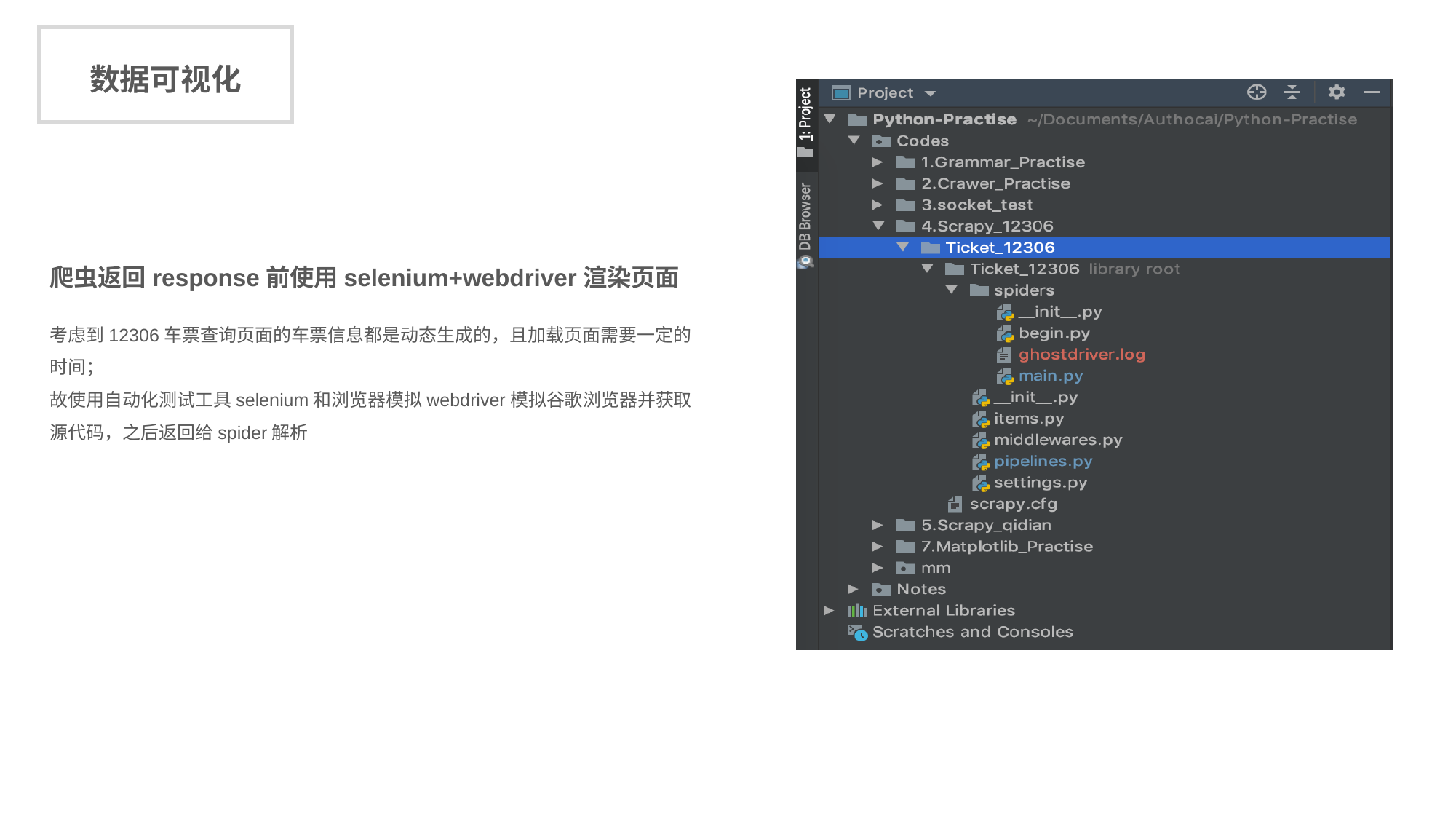

数据可视化

爬虫返回response前使用selenium+webdriver渲染页面

考虑到12306车票查询页面的车票信息都是动态生成的，且加载页面需要一定的时间；
故使用自动化测试工具selenium和浏览器模拟webdriver模拟谷歌浏览器并获取源代码，之后返回给spider解析